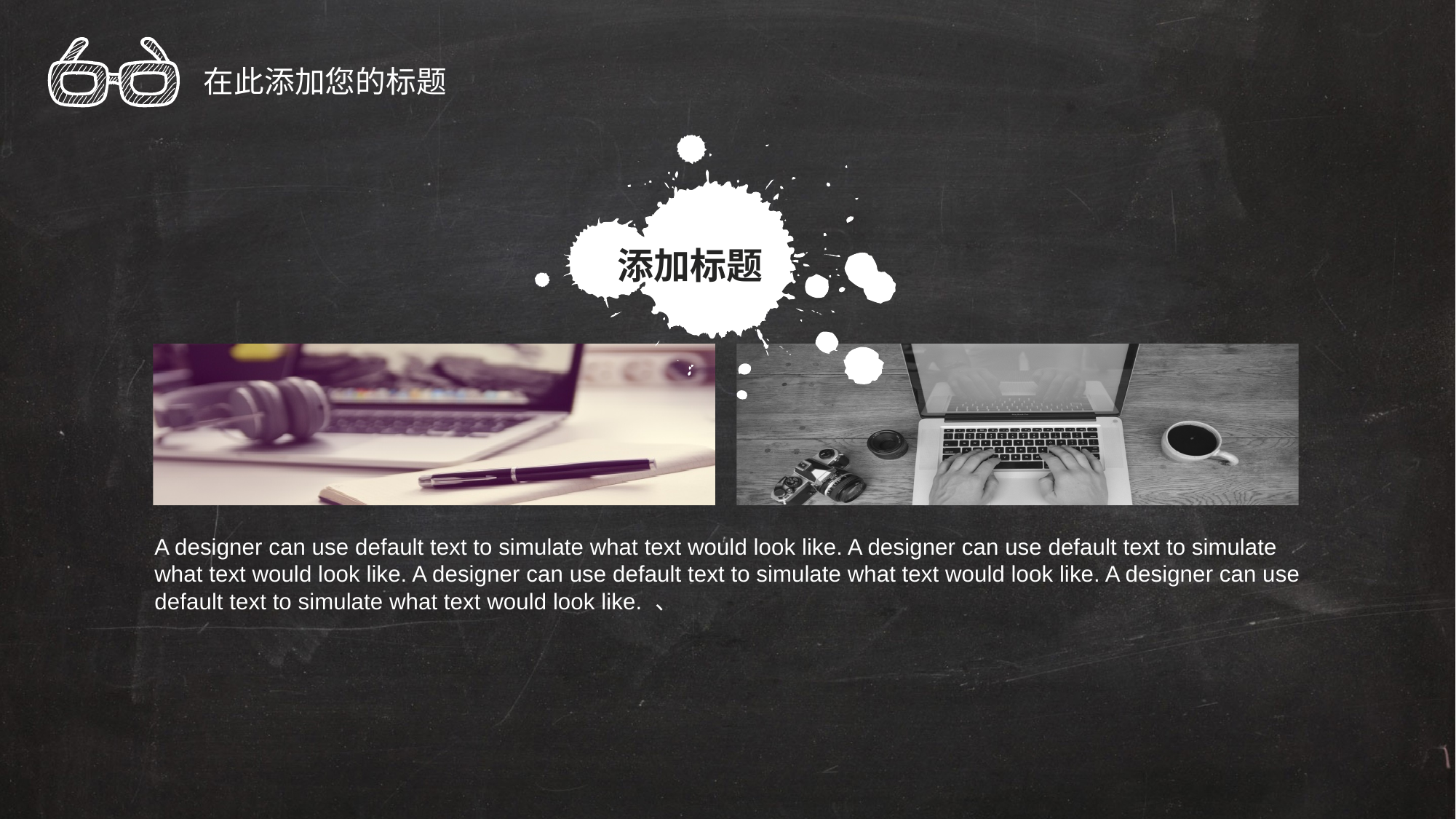

在此添加您的标题

添加标题

A designer can use default text to simulate what text would look like. A designer can use default text to simulate what text would look like. A designer can use default text to simulate what text would look like. A designer can use default text to simulate what text would look like. 、